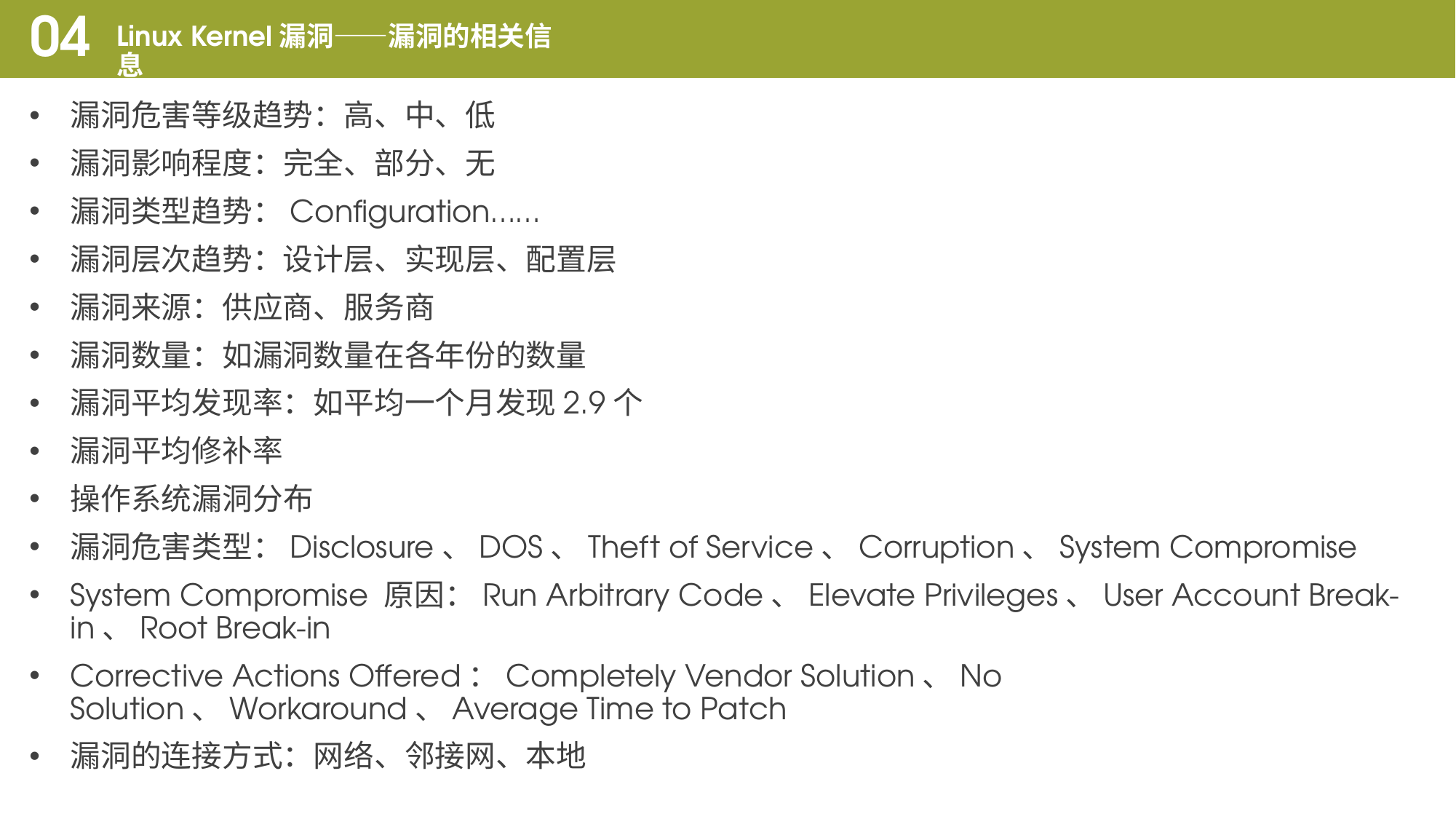

04
Linux Kernel漏洞——漏洞的相关信息
漏洞危害等级趋势：高、中、低
漏洞影响程度：完全、部分、无
漏洞类型趋势：Configuration……
漏洞层次趋势：设计层、实现层、配置层
漏洞来源：供应商、服务商
漏洞数量：如漏洞数量在各年份的数量
漏洞平均发现率：如平均一个月发现2.9个
漏洞平均修补率
操作系统漏洞分布
漏洞危害类型：Disclosure、DOS、Theft of Service、Corruption、System Compromise
System Compromise 原因：Run Arbitrary Code、Elevate Privileges、User Account Break-in、Root Break-in
Corrective Actions Offered：Completely Vendor Solution、No Solution、Workaround、Average Time to Patch
漏洞的连接方式：网络、邻接网、本地